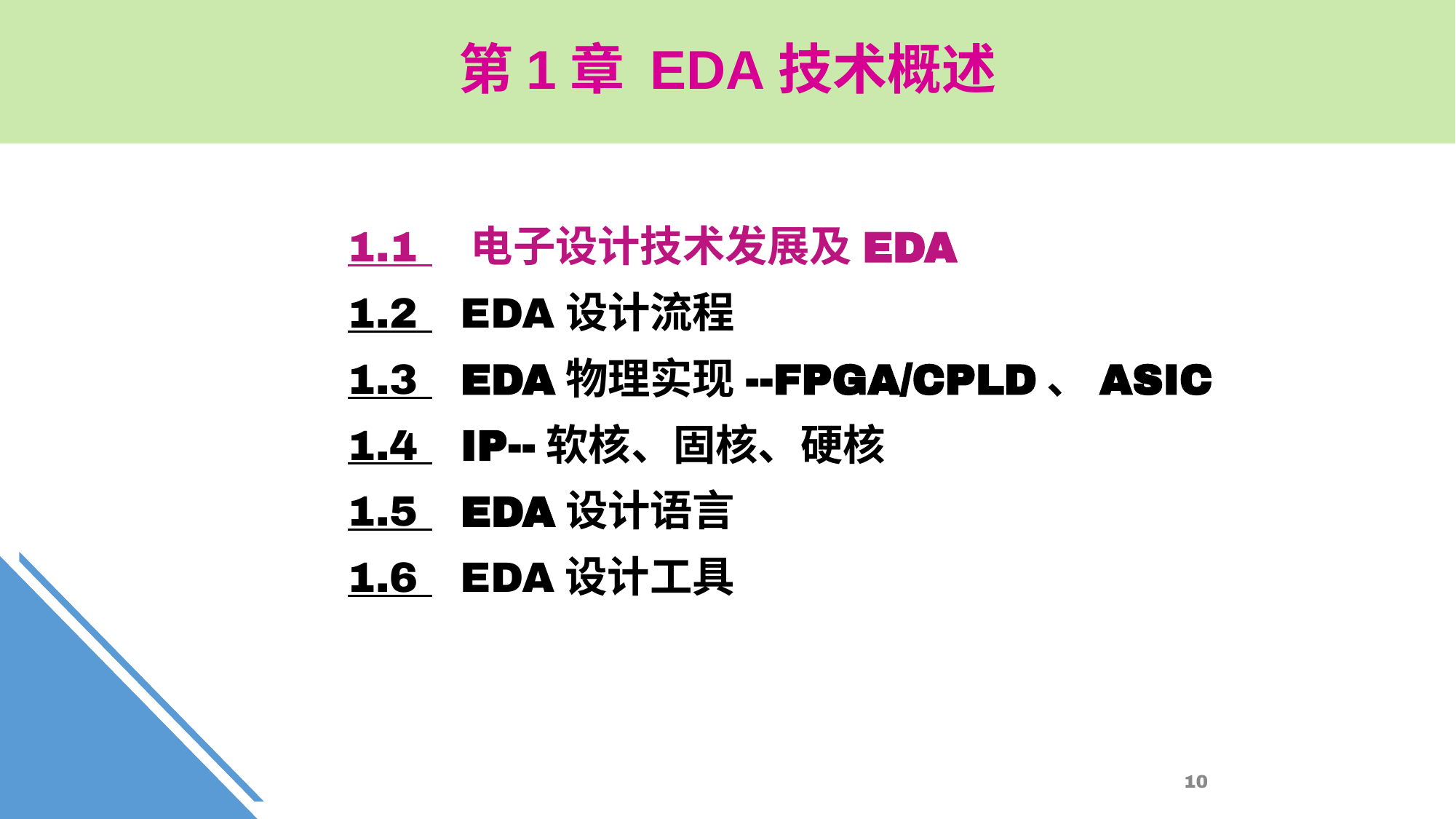

第1章 EDA技术概述
1.1   电子设计技术发展及EDA
1.2   EDA设计流程
1.3   EDA物理实现--FPGA/CPLD、ASIC
1.4   IP--软核、固核、硬核
1.5   EDA设计语言
1.6   EDA设计工具

10